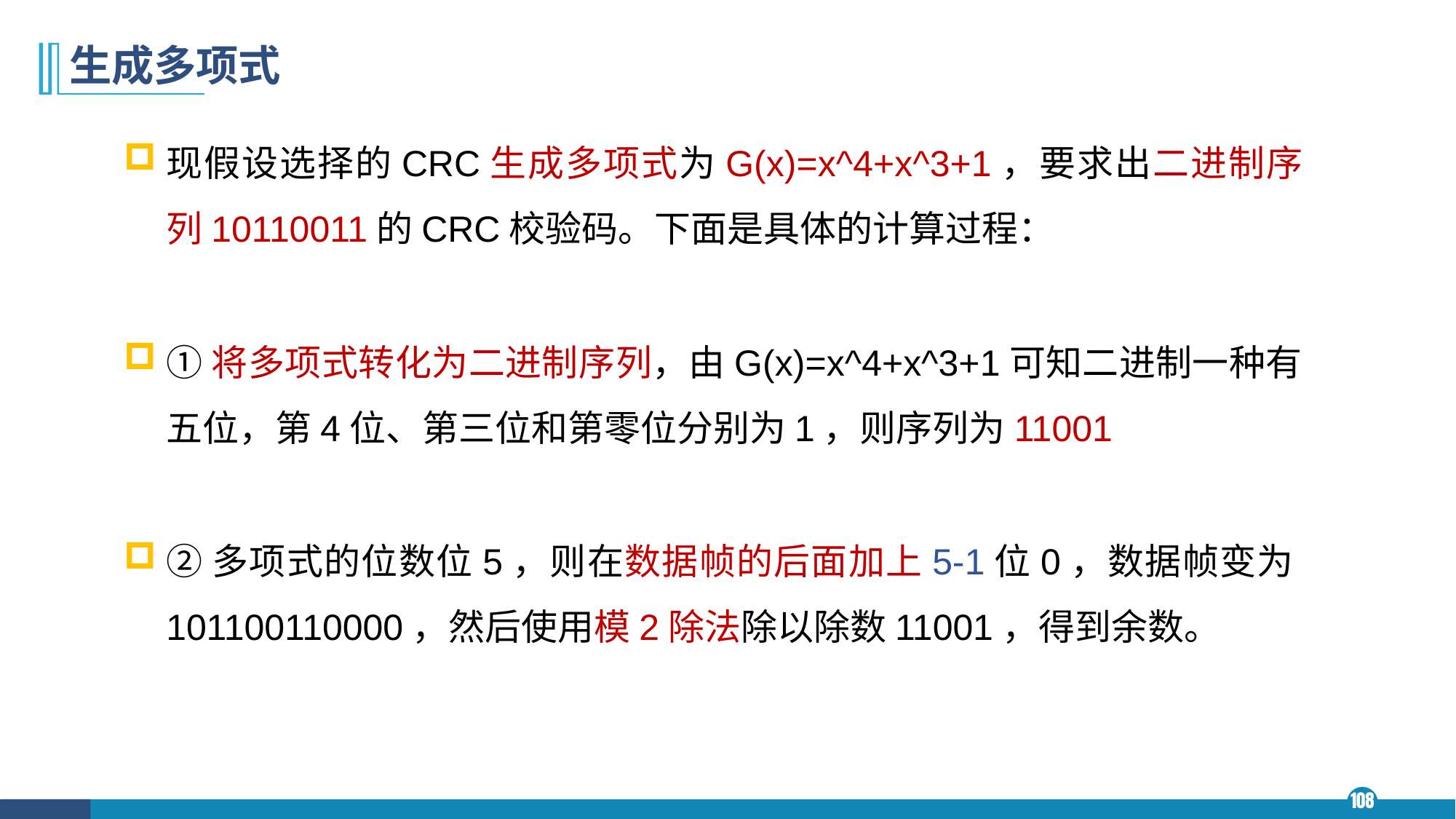

# 生成多项式
现假设选择的CRC生成多项式为G(x)=x^4+x^3+1，要求出二进制序列10110011的CRC校验码。下面是具体的计算过程：

①将多项式转化为二进制序列，由G(x)=x^4+x^3+1可知二进制一种有五位，第4位、第三位和第零位分别为1，则序列为11001

②多项式的位数位5，则在数据帧的后面加上5-1位0，数据帧变为101100110000，然后使用模2除法除以除数11001，得到余数。